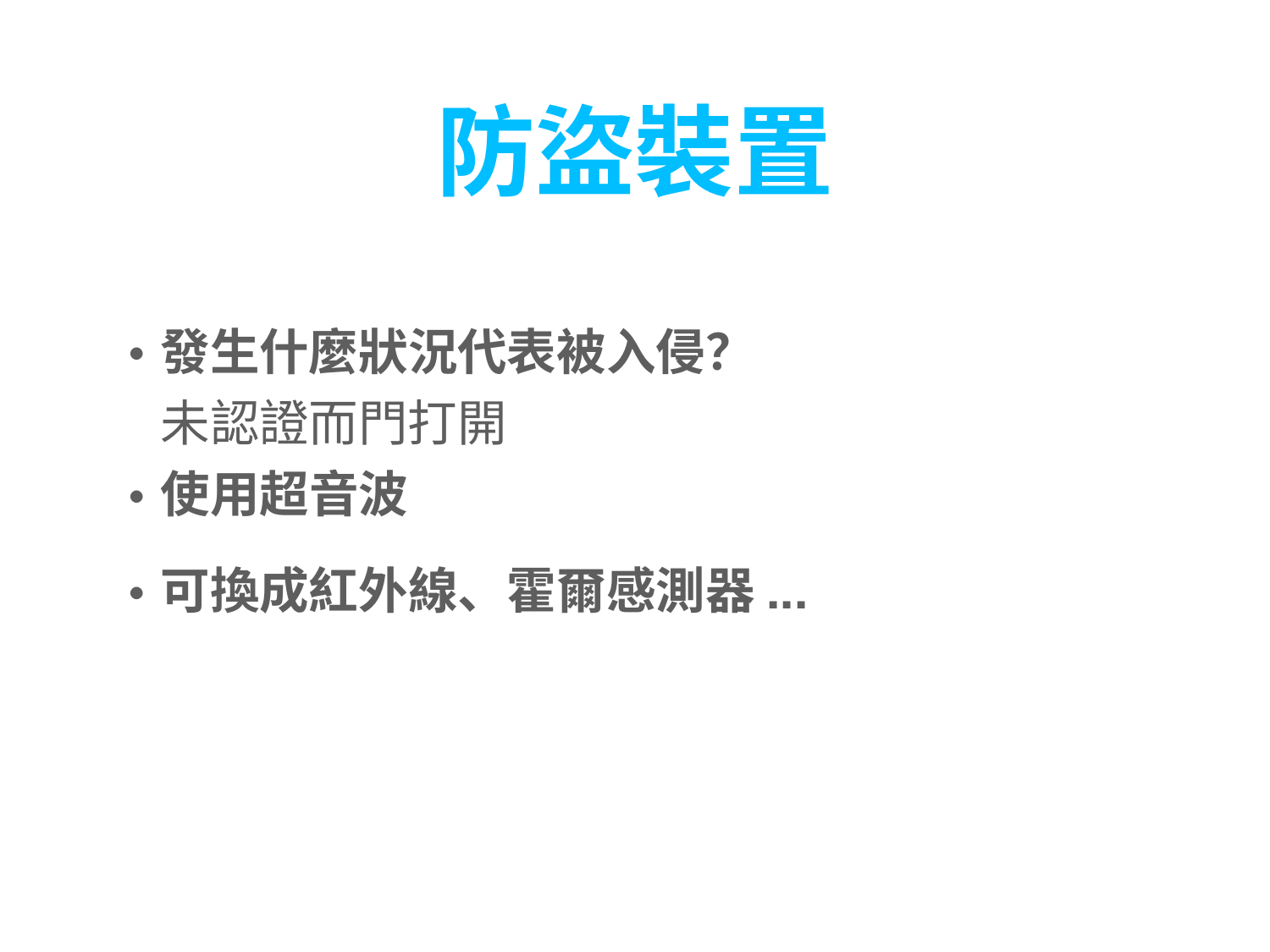

# 防盜裝置
發生什麼狀況代表被入侵？
未認證而門打開
使用超音波
可換成紅外線、霍爾感測器...